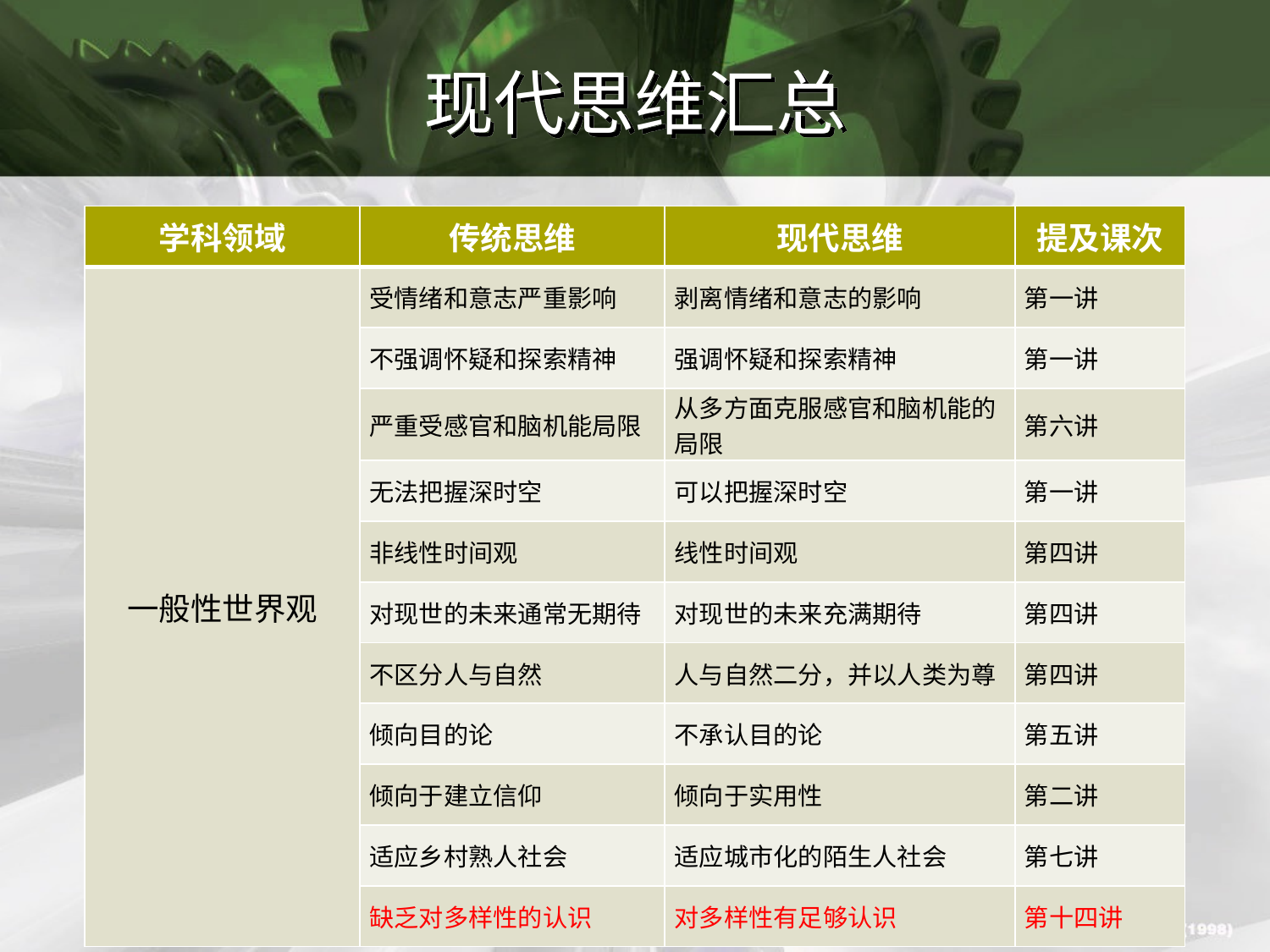

# 现代思维汇总
| 学科领域 | 传统思维 | 现代思维 | 提及课次 |
| --- | --- | --- | --- |
| 一般性世界观 | 受情绪和意志严重影响 | 剥离情绪和意志的影响 | 第一讲 |
|  | 不强调怀疑和探索精神 | 强调怀疑和探索精神 | 第一讲 |
|  | 严重受感官和脑机能局限 | 从多方面克服感官和脑机能的局限 | 第六讲 |
|  | 无法把握深时空 | 可以把握深时空 | 第一讲 |
|  | 非线性时间观 | 线性时间观 | 第四讲 |
|  | 对现世的未来通常无期待 | 对现世的未来充满期待 | 第四讲 |
|  | 不区分人与自然 | 人与自然二分，并以人类为尊 | 第四讲 |
|  | 倾向目的论 | 不承认目的论 | 第五讲 |
|  | 倾向于建立信仰 | 倾向于实用性 | 第二讲 |
|  | 适应乡村熟人社会 | 适应城市化的陌生人社会 | 第七讲 |
|  | 缺乏对多样性的认识 | 对多样性有足够认识 | 第十四讲 |